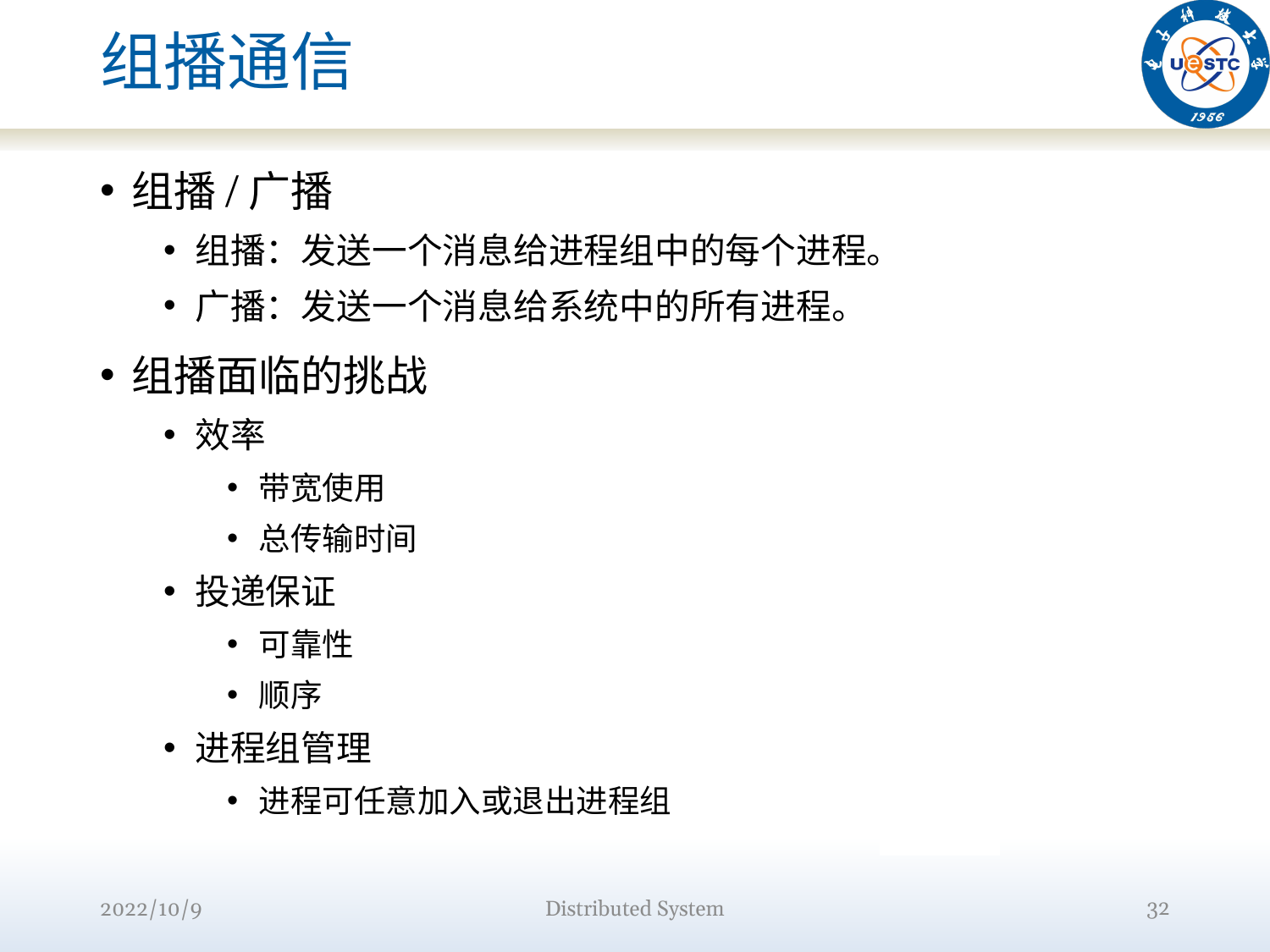

# 组播通信
组播/广播
组播：发送一个消息给进程组中的每个进程。
广播：发送一个消息给系统中的所有进程。
组播面临的挑战
效率
带宽使用
总传输时间
投递保证
可靠性
顺序
进程组管理
进程可任意加入或退出进程组

2022/10/9
Distributed System
32